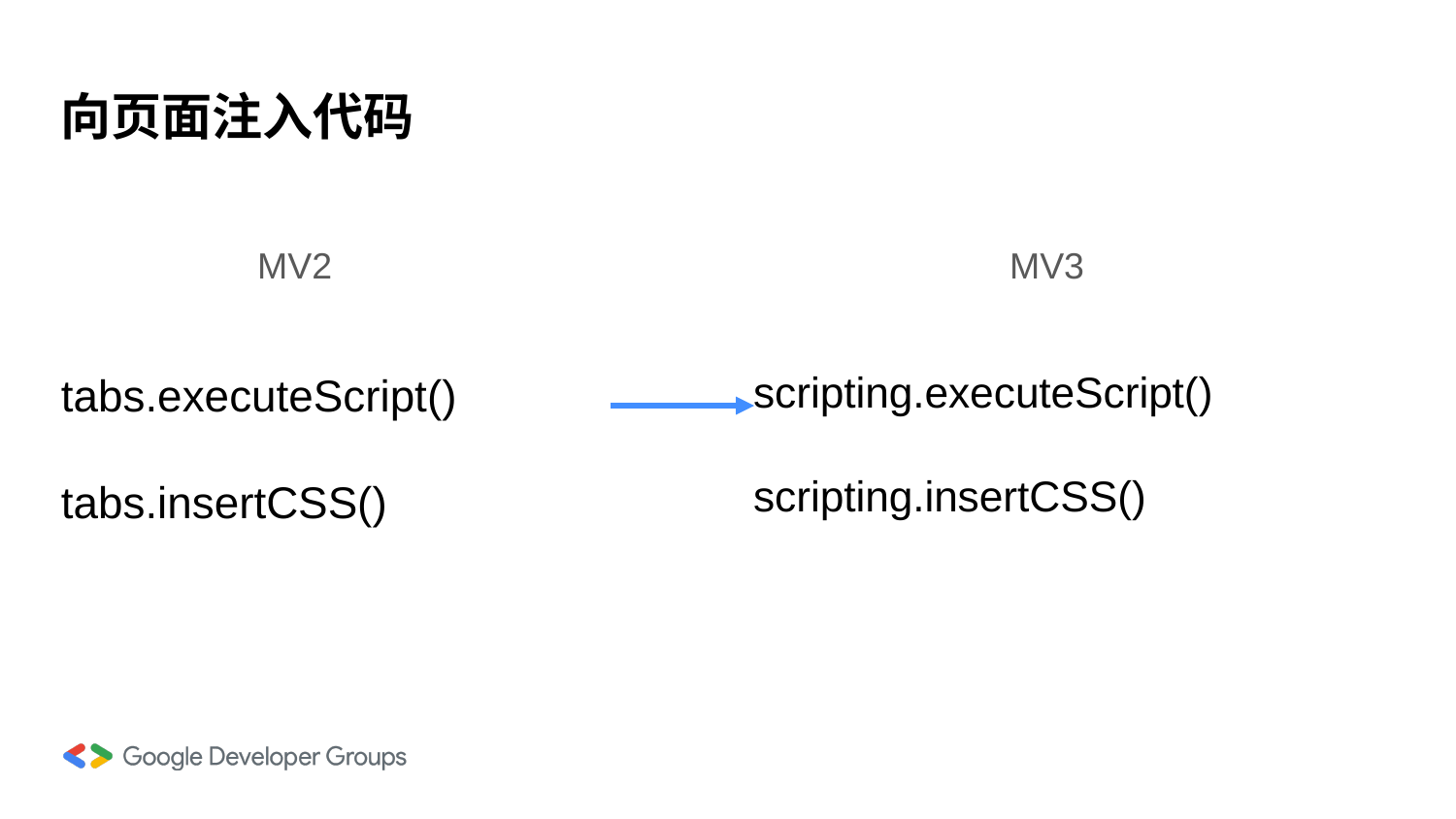

向页面注入代码
MV2
MV3
tabs.executeScript()
tabs.insertCSS()
scripting.executeScript()
scripting.insertCSS()